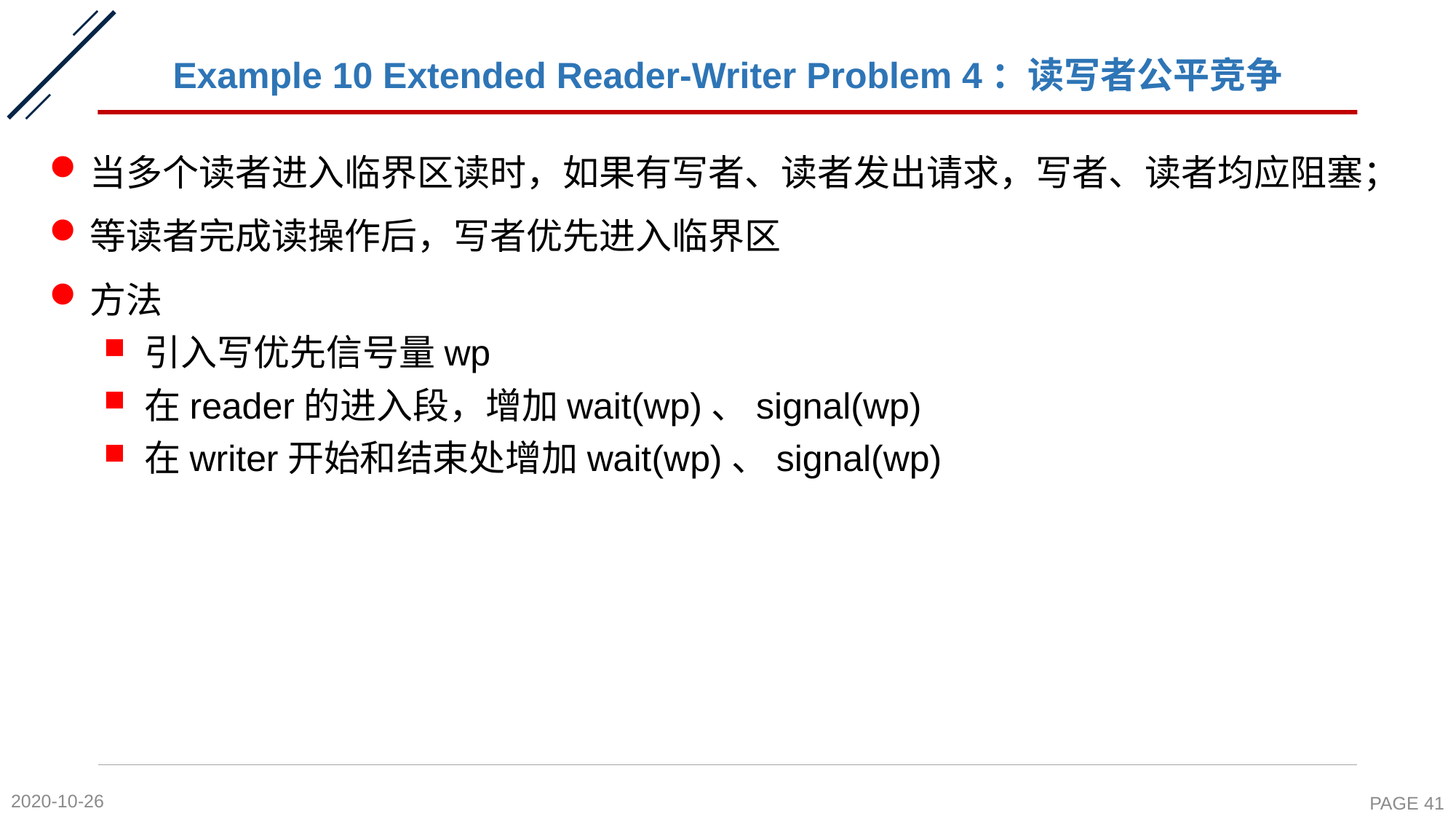

# Example 10 Extended Reader-Writer Problem 4：读写者公平竞争
当多个读者进入临界区读时，如果有写者、读者发出请求，写者、读者均应阻塞；
等读者完成读操作后，写者优先进入临界区
方法
引入写优先信号量wp
在reader的进入段，增加wait(wp)、signal(wp)
在writer开始和结束处增加wait(wp)、signal(wp)

2020-10-26
PAGE 41